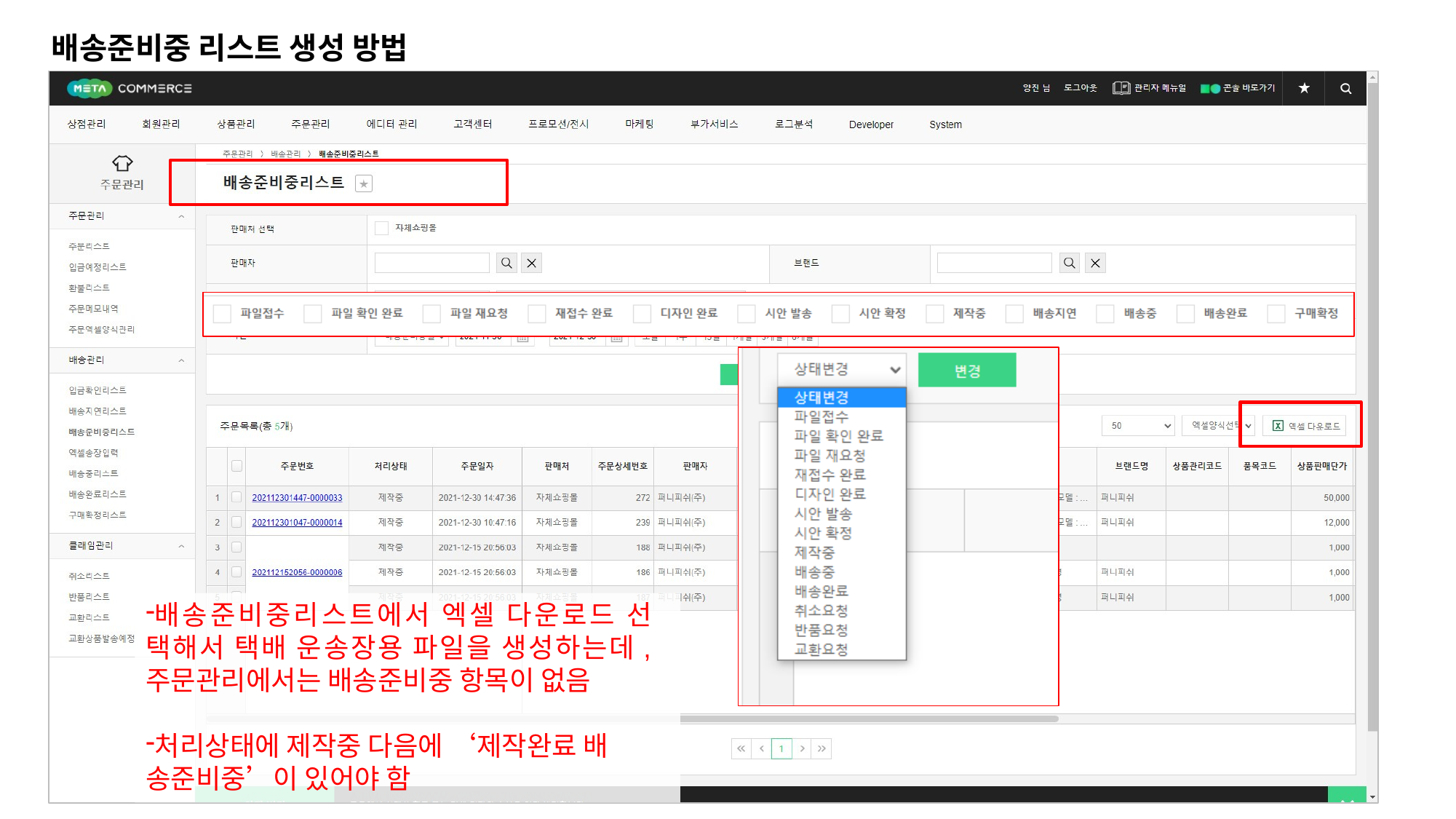

# 배송준비중 리스트 생성 방법

배송준비중리스트에서 엑셀 다운로드 선  택해서 택배 운송장용 파일을 생성하는데,  주문관리에서는 배송준비중 항목이 없음
처리상태에 제작중 다음에 ‘제작완료 배  송준비중’이 있어야 함